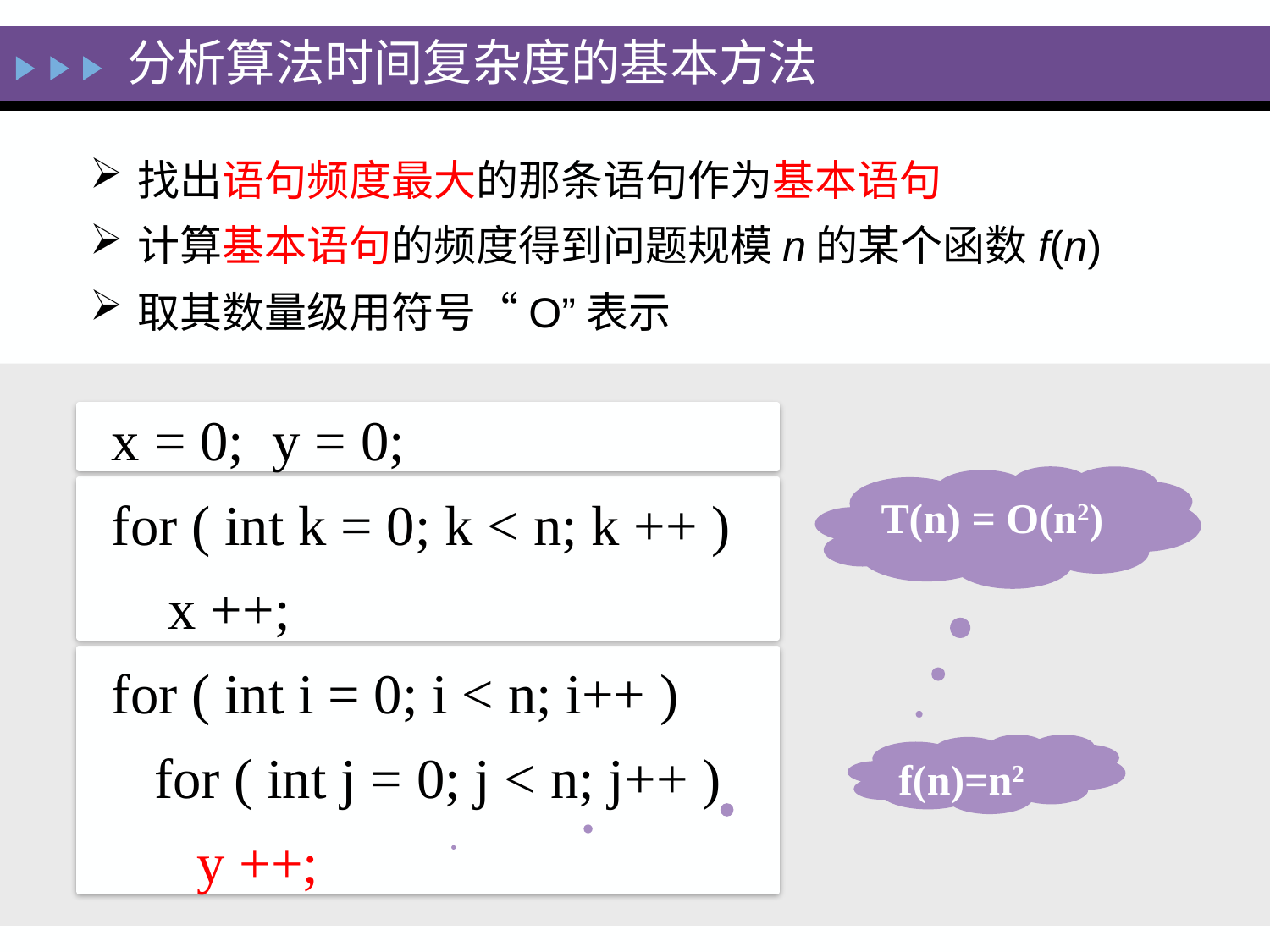

分析算法时间复杂度的基本方法
找出语句频度最大的那条语句作为基本语句
计算基本语句的频度得到问题规模n的某个函数f(n)
取其数量级用符号“O”表示

x = 0;  y = 0;
for ( int k = 0; k < n; k ++ )
    x ++;
for ( int i = 0; i < n; i++ )
   for ( int j = 0; j < n; j++ )
      y ++;

T(n) = O(n2)
f(n)=n2